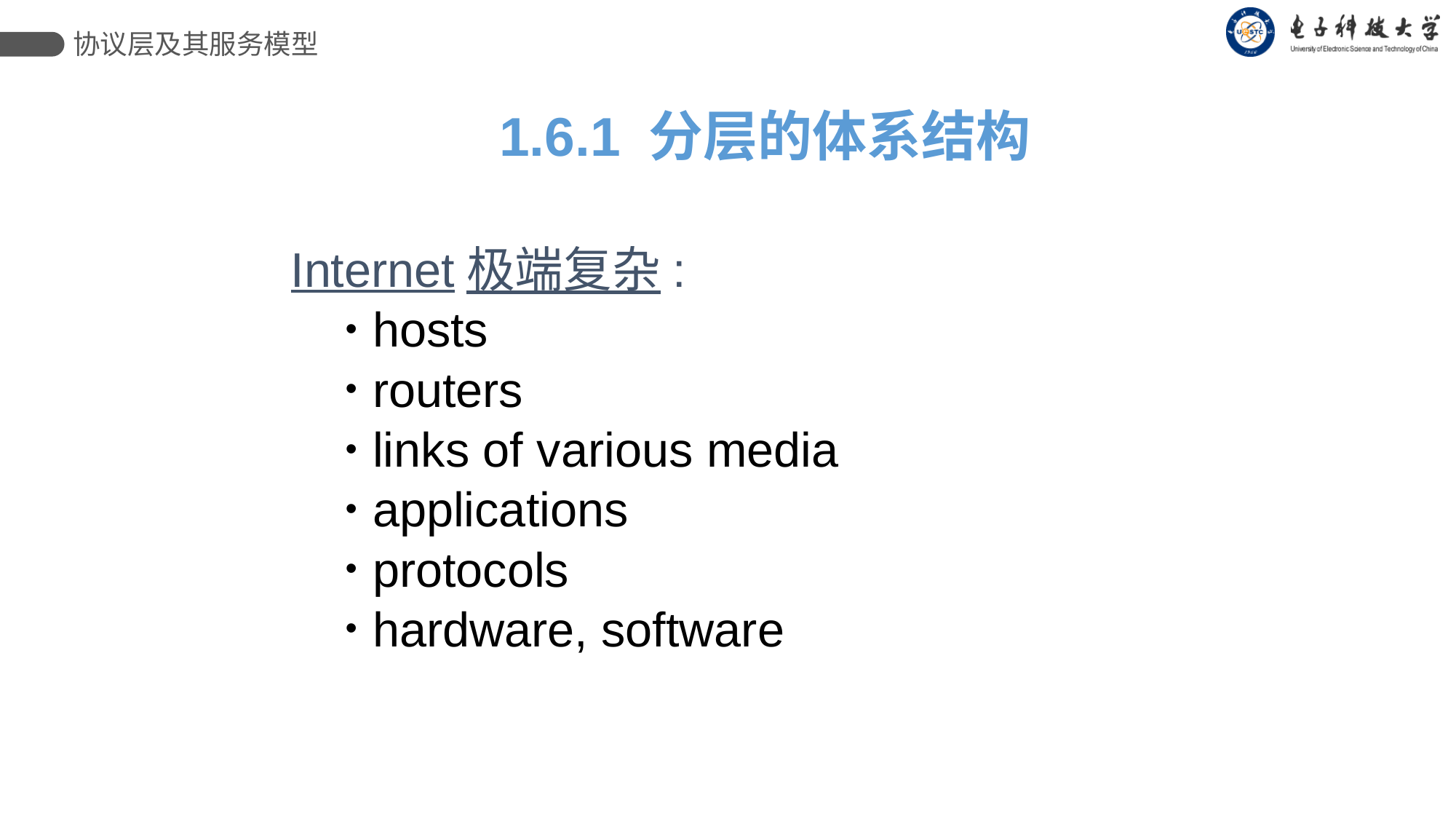

协议层及其服务模型

                   1.6.1 分层的体系结构
Internet极端复杂:
hosts
routers
links of various media
applications
protocols
hardware, software